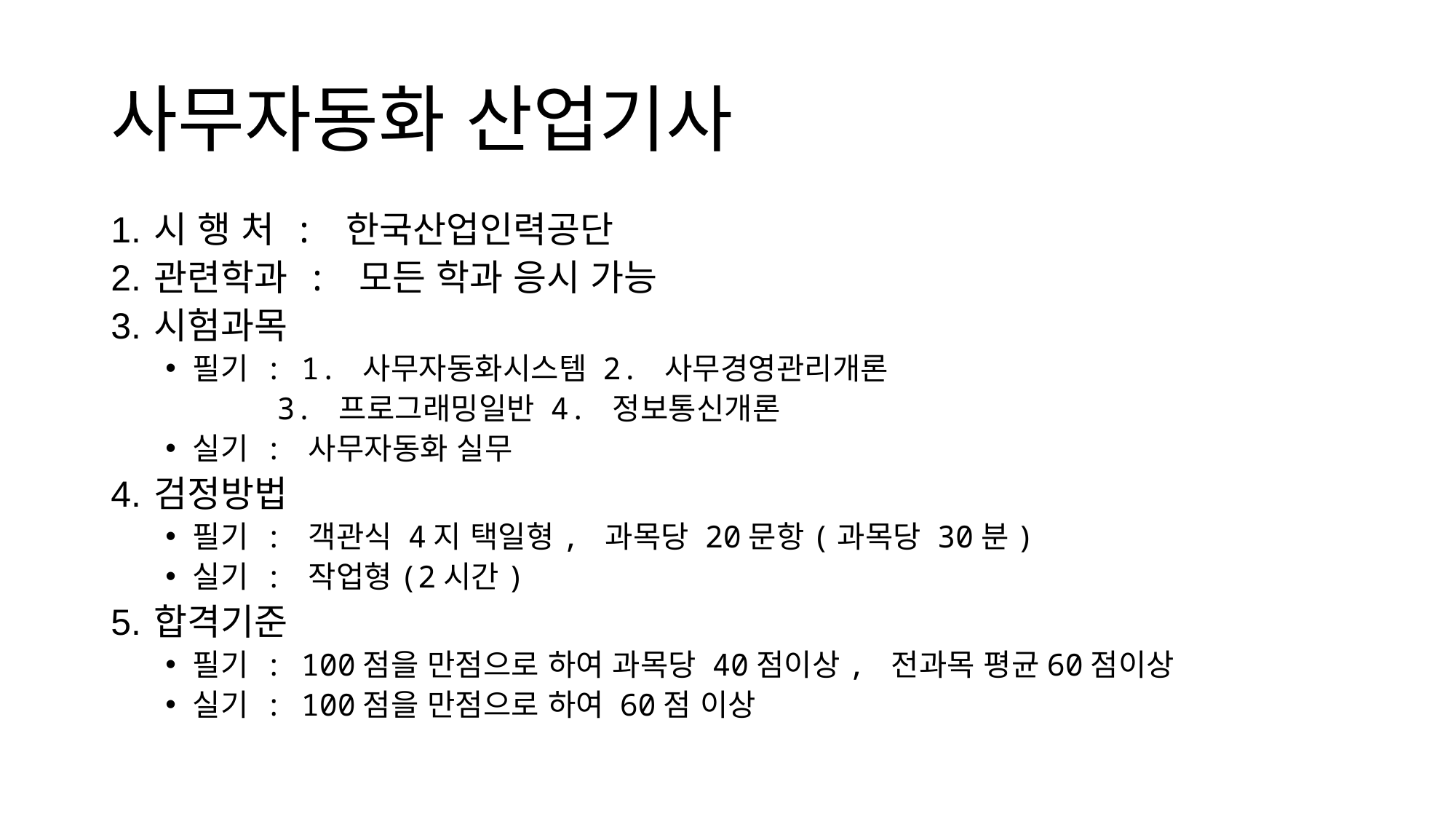

# 사무자동화 산업기사
시 행 처 : 한국산업인력공단
관련학과 : 모든 학과 응시 가능
시험과목
필기 : 1. 사무자동화시스템 2. 사무경영관리개론
         3. 프로그래밍일반 4. 정보통신개론
실기 : 사무자동화 실무
검정방법
필기 : 객관식 4지 택일형, 과목당 20문항(과목당 30분)
실기 : 작업형(2시간)
합격기준
필기 : 100점을 만점으로 하여 과목당 40점이상, 전과목 평균60점이상
실기 : 100점을 만점으로 하여 60점 이상